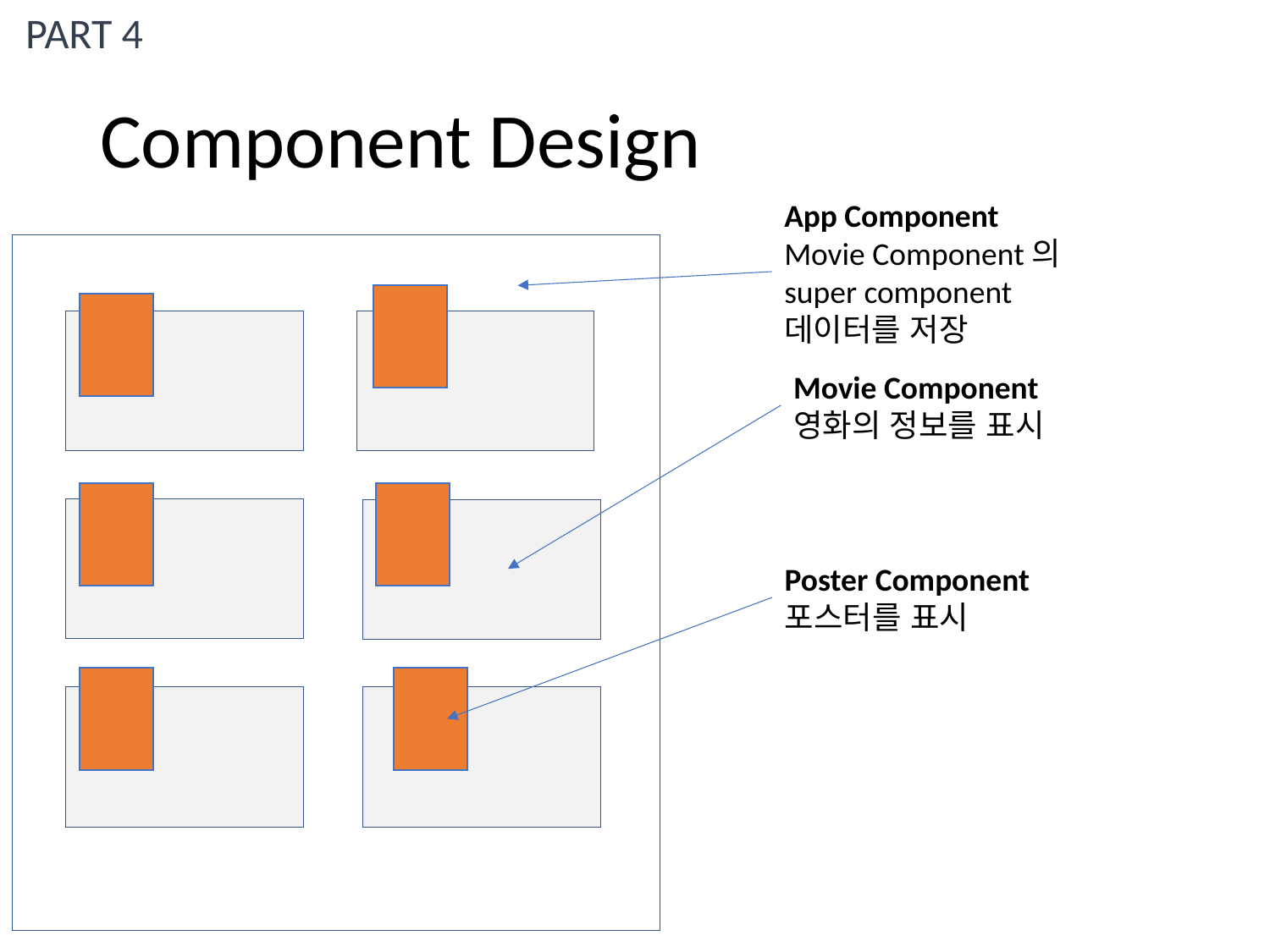

PART 4
# Component Design
App Component
Movie Component의 super component
데이터를 저장

Movie Component
영화의 정보를 표시
Poster Component
포스터를 표시